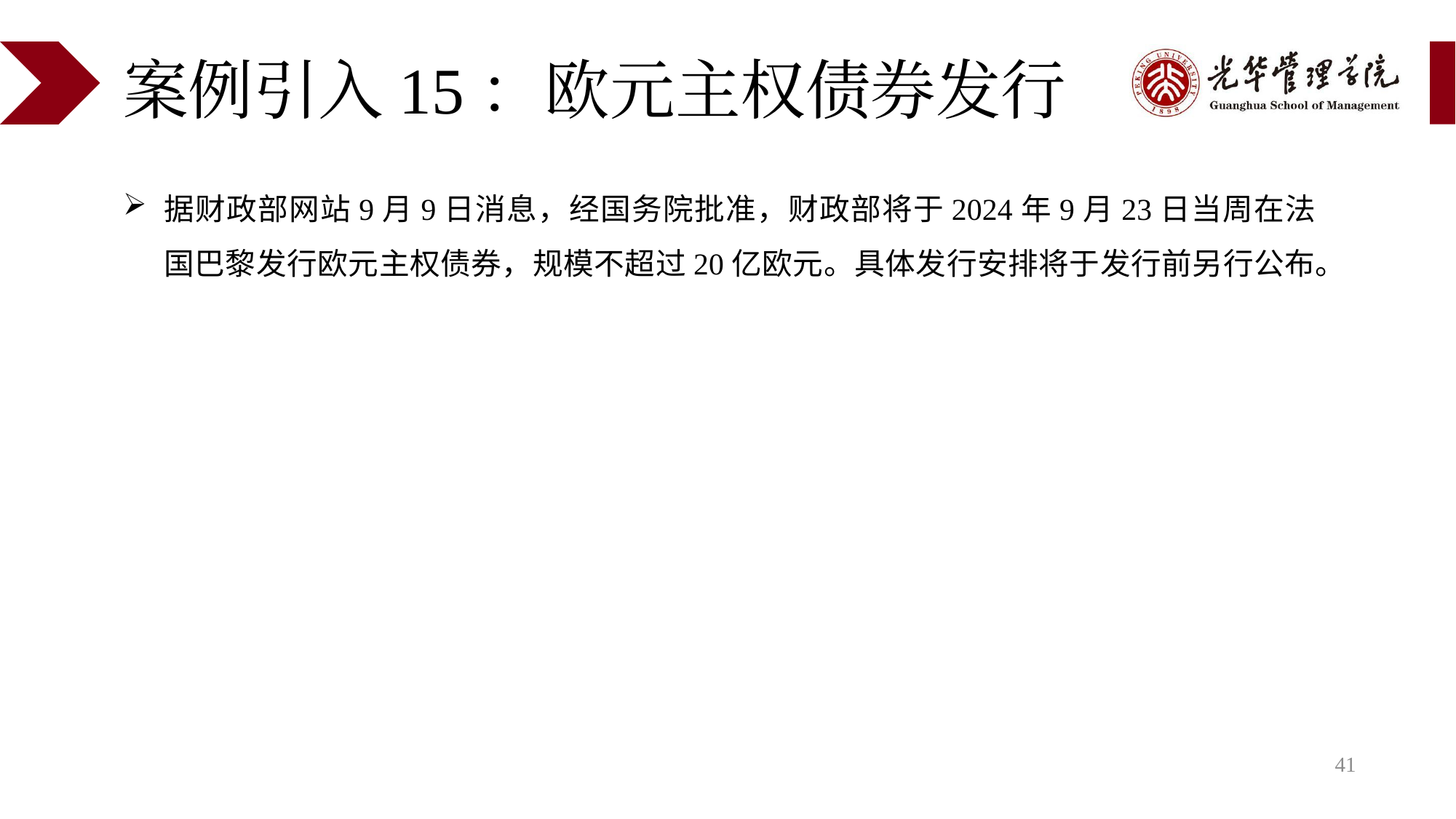

# 案例引入15：欧元主权债券发行
据财政部网站9月9日消息，经国务院批准，财政部将于2024年9月23日当周在法国巴黎发行欧元主权债券，规模不超过20亿欧元。具体发行安排将于发行前另行公布。
41